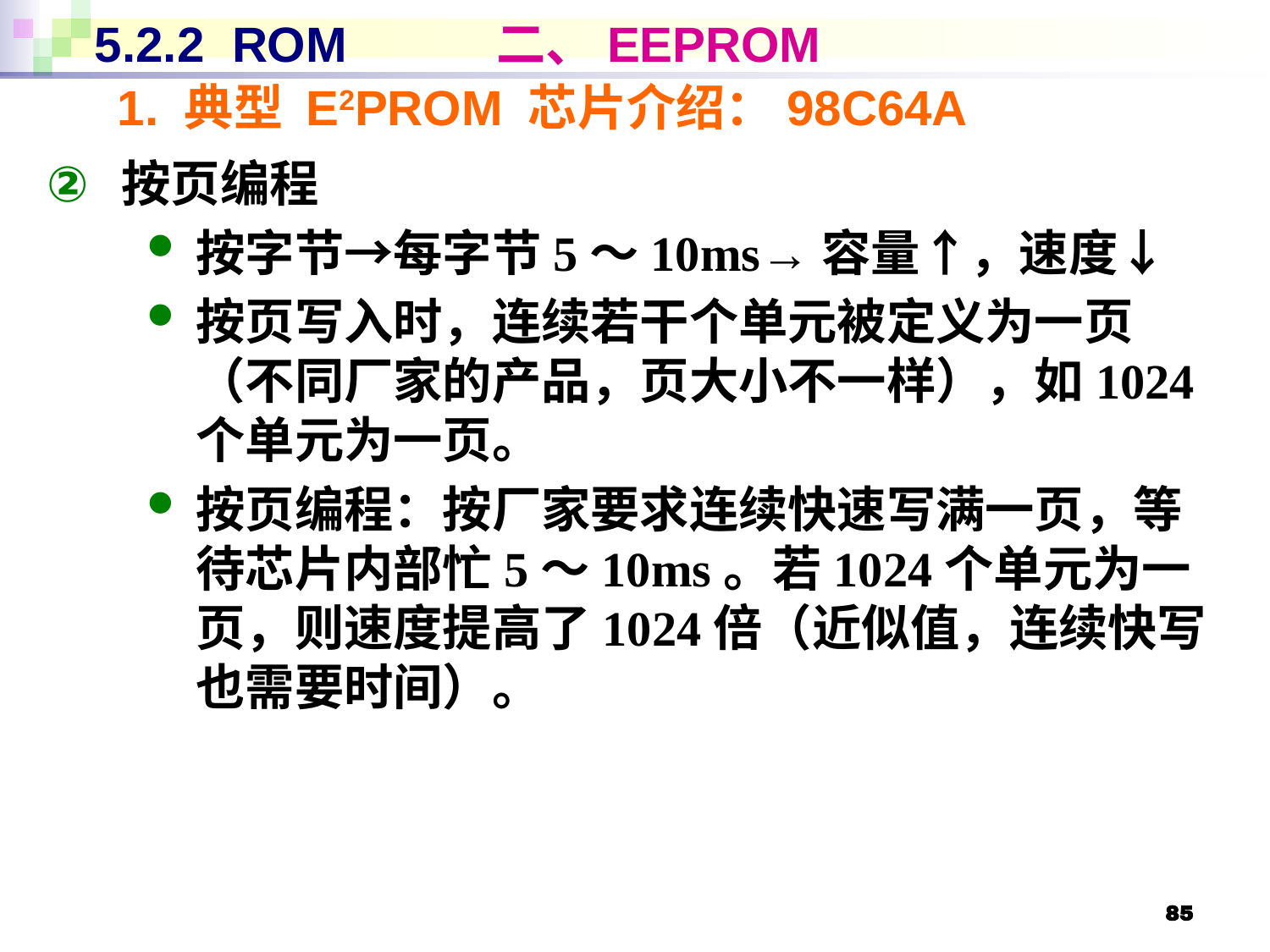

# 5.2.2  ROM          二、EEPROM
1. 典型 E2PROM 芯片介绍：98C64A
按页编程
按字节→每字节5～10ms→容量↑，速度↓
按页写入时，连续若干个单元被定义为一页（不同厂家的产品，页大小不一样），如1024个单元为一页。
按页编程：按厂家要求连续快速写满一页，等待芯片内部忙5～10ms。若1024个单元为一页，则速度提高了1024倍（近似值，连续快写也需要时间）。
85